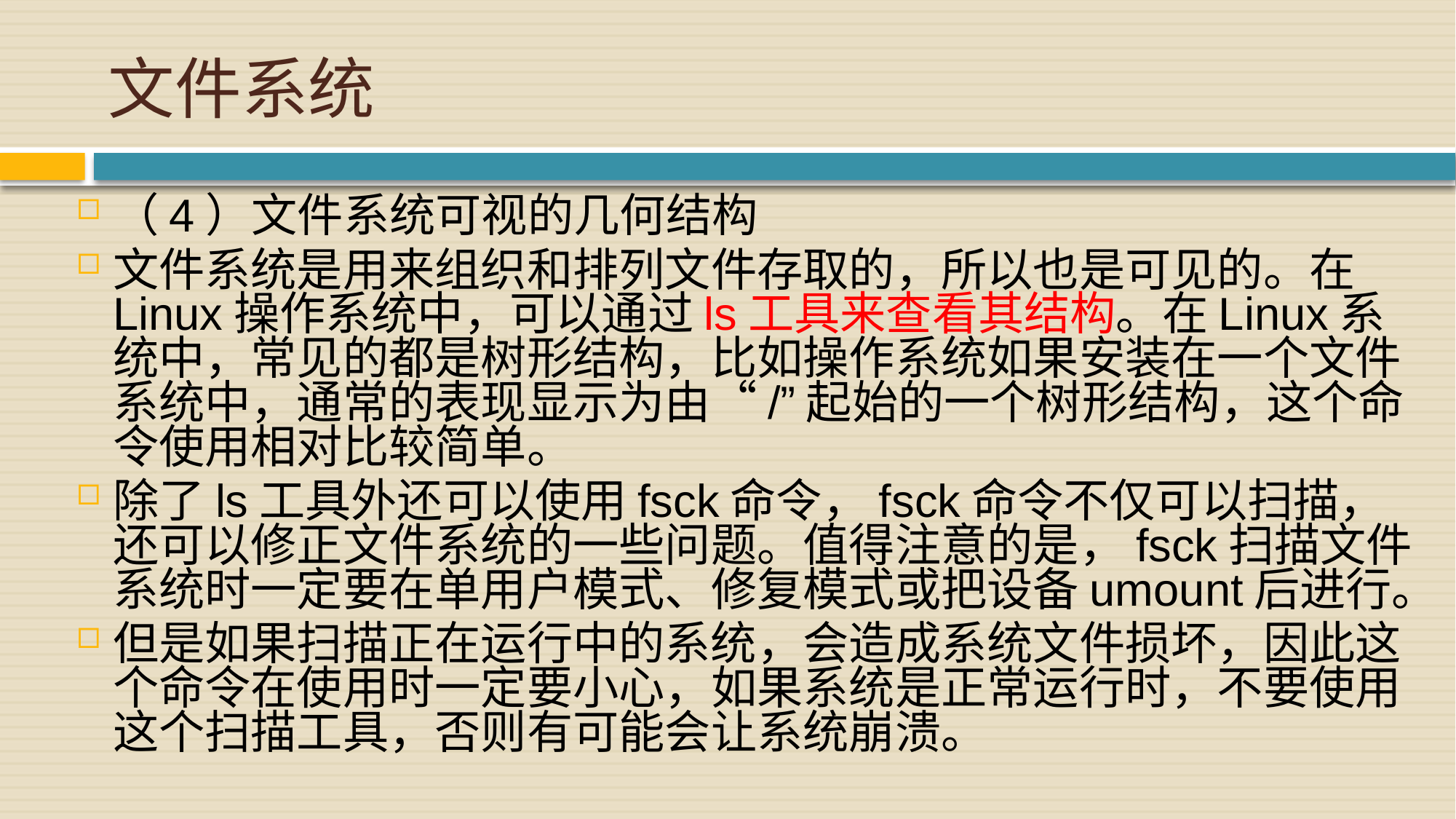

# 文件系统
（4）文件系统可视的几何结构
文件系统是用来组织和排列文件存取的，所以也是可见的。在Linux操作系统中，可以通过ls工具来查看其结构。在Linux系统中，常见的都是树形结构，比如操作系统如果安装在一个文件系统中，通常的表现显示为由“/”起始的一个树形结构，这个命令使用相对比较简单。
除了ls工具外还可以使用fsck命令，fsck命令不仅可以扫描，还可以修正文件系统的一些问题。值得注意的是，fsck扫描文件系统时一定要在单用户模式、修复模式或把设备umount后进行。
但是如果扫描正在运行中的系统，会造成系统文件损坏，因此这个命令在使用时一定要小心，如果系统是正常运行时，不要使用这个扫描工具，否则有可能会让系统崩溃。